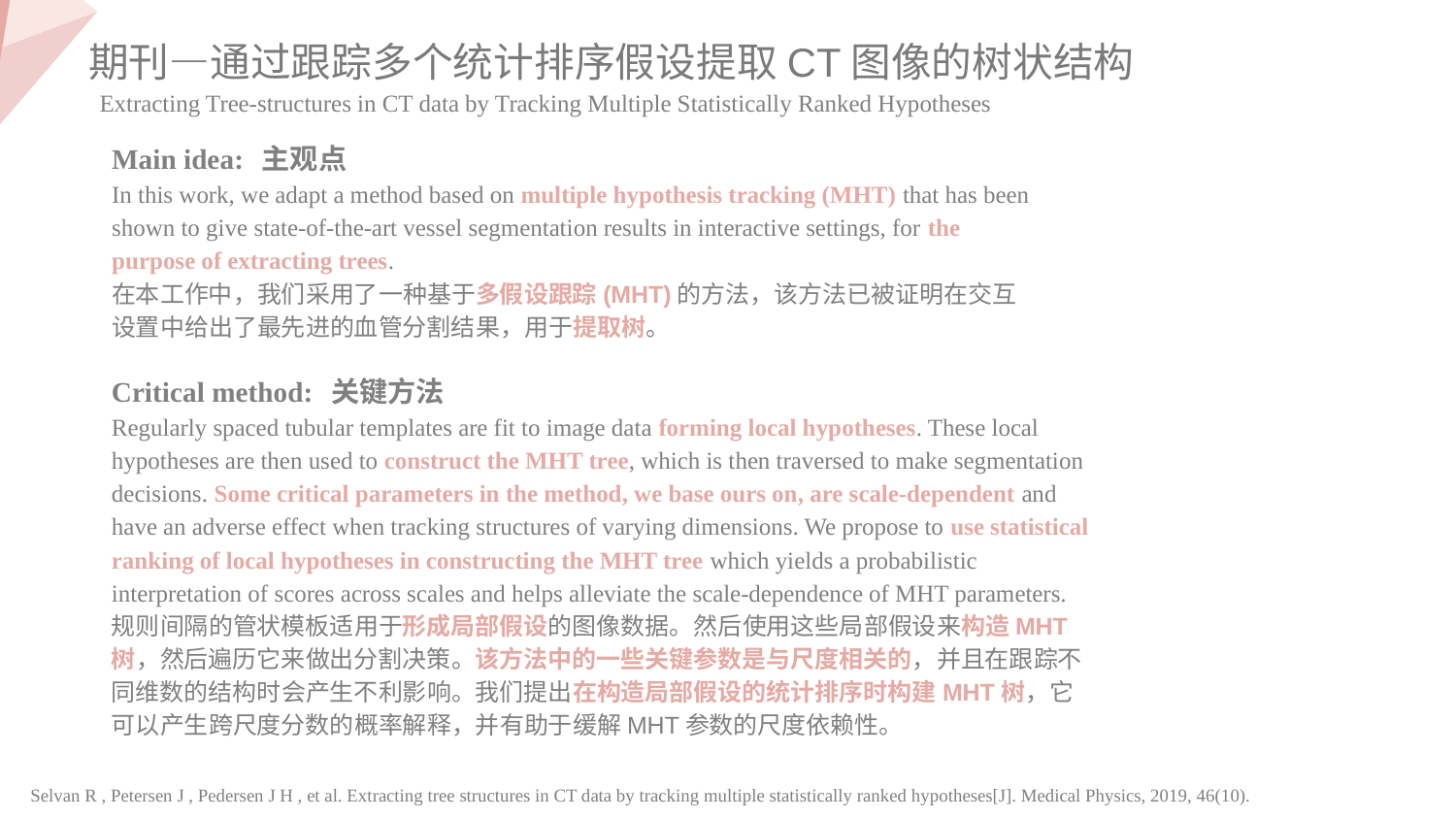

期刊—通过跟踪多个统计排序假设提取CT图像的树状结构
Extracting Tree-structures in CT data by Tracking Multiple Statistically Ranked Hypotheses
Main idea:  主观点
In this work, we adapt a method based on multiple hypothesis tracking (MHT) that has been shown to give state-of-the-art vessel segmentation results in interactive settings, for the purpose of extracting trees.
在本工作中，我们采用了一种基于多假设跟踪(MHT)的方法，该方法已被证明在交互设置中给出了最先进的血管分割结果，用于提取树。
Critical method:  关键方法
Regularly spaced tubular templates are fit to image data forming local hypotheses. These local  hypotheses are then used to construct the MHT tree, which is then traversed to make segmentation decisions. Some critical parameters in the method, we base ours on, are scale-dependent and have an adverse effect when tracking structures of varying dimensions. We propose to use statistical ranking of local hypotheses in constructing the MHT tree which yields a probabilistic interpretation of scores across scales and helps alleviate the scale-dependence of MHT parameters.
规则间隔的管状模板适用于形成局部假设的图像数据。然后使用这些局部假设来构造MHT树，然后遍历它来做出分割决策。该方法中的一些关键参数是与尺度相关的，并且在跟踪不同维数的结构时会产生不利影响。我们提出在构造局部假设的统计排序时构建MHT树，它可以产生跨尺度分数的概率解释，并有助于缓解MHT参数的尺度依赖性。
Selvan R , Petersen J , Pedersen J H , et al. Extracting tree structures in CT data by tracking multiple statistically ranked hypotheses[J]. Medical Physics, 2019, 46(10).